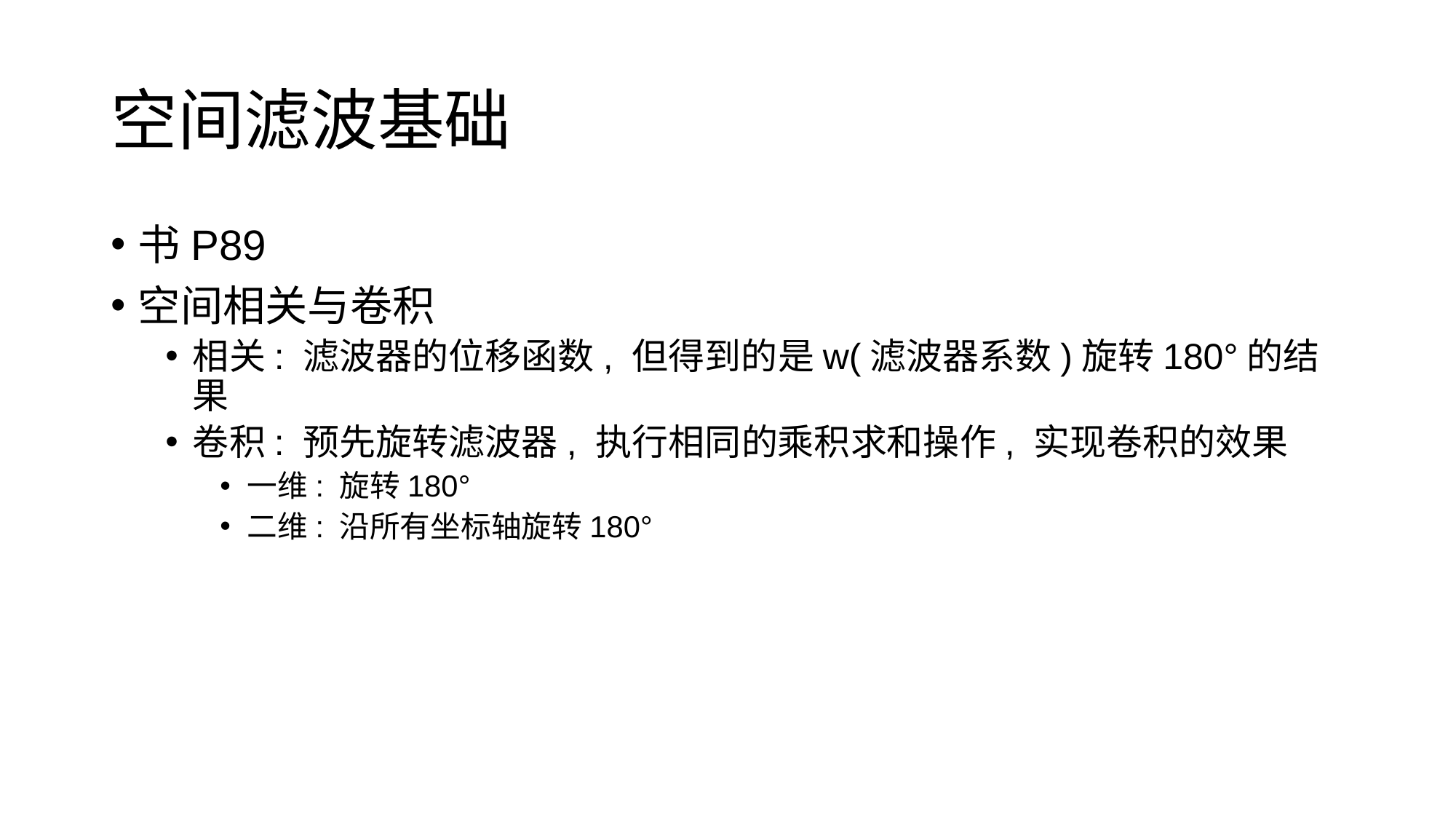

# 空间滤波基础
书P89
空间相关与卷积
相关: 滤波器的位移函数, 但得到的是w(滤波器系数)旋转180°的结果
卷积: 预先旋转滤波器, 执行相同的乘积求和操作, 实现卷积的效果
一维: 旋转180°
二维: 沿所有坐标轴旋转180°